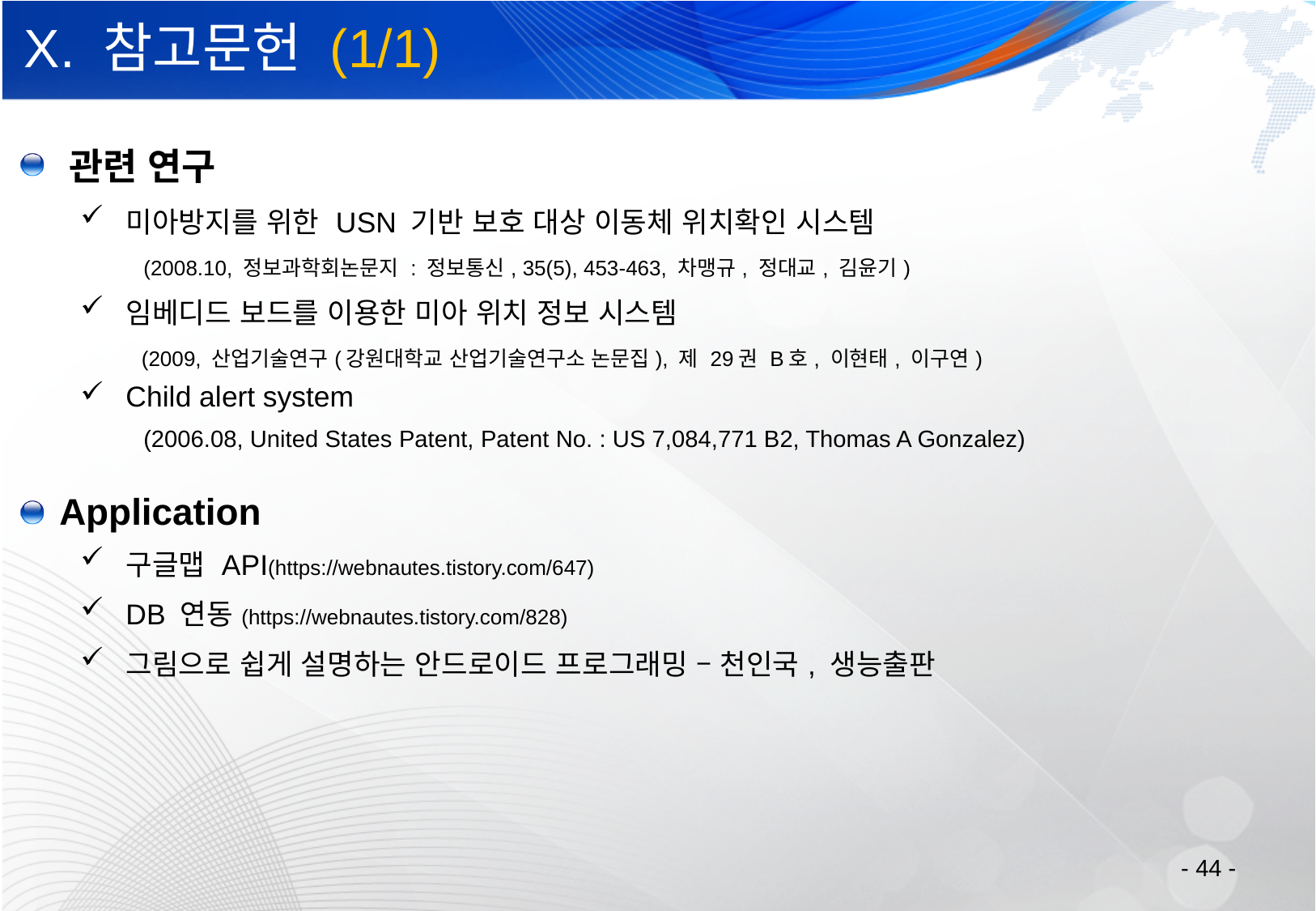

# X. 참고문헌 (1/1)
 관련 연구
미아방지를 위한 USN 기반 보호 대상 이동체 위치확인 시스템
        (2008.10, 정보과학회논문지 : 정보통신, 35(5), 453-463, 차맹규, 정대교, 김윤기)
임베디드 보드를 이용한 미아 위치 정보 시스템
        (2009, 산업기술연구(강원대학교 산업기술연구소 논문집), 제 29권 B호, 이현태, 이구연)
Child alert system
        (2006.08, United States Patent, Patent No. : US 7,084,771 B2, Thomas A Gonzalez)
 Application
구글맵 API(https://webnautes.tistory.com/647)
DB 연동(https://webnautes.tistory.com/828)
그림으로 쉽게 설명하는 안드로이드 프로그래밍 – 천인국, 생능출판

- 44 -